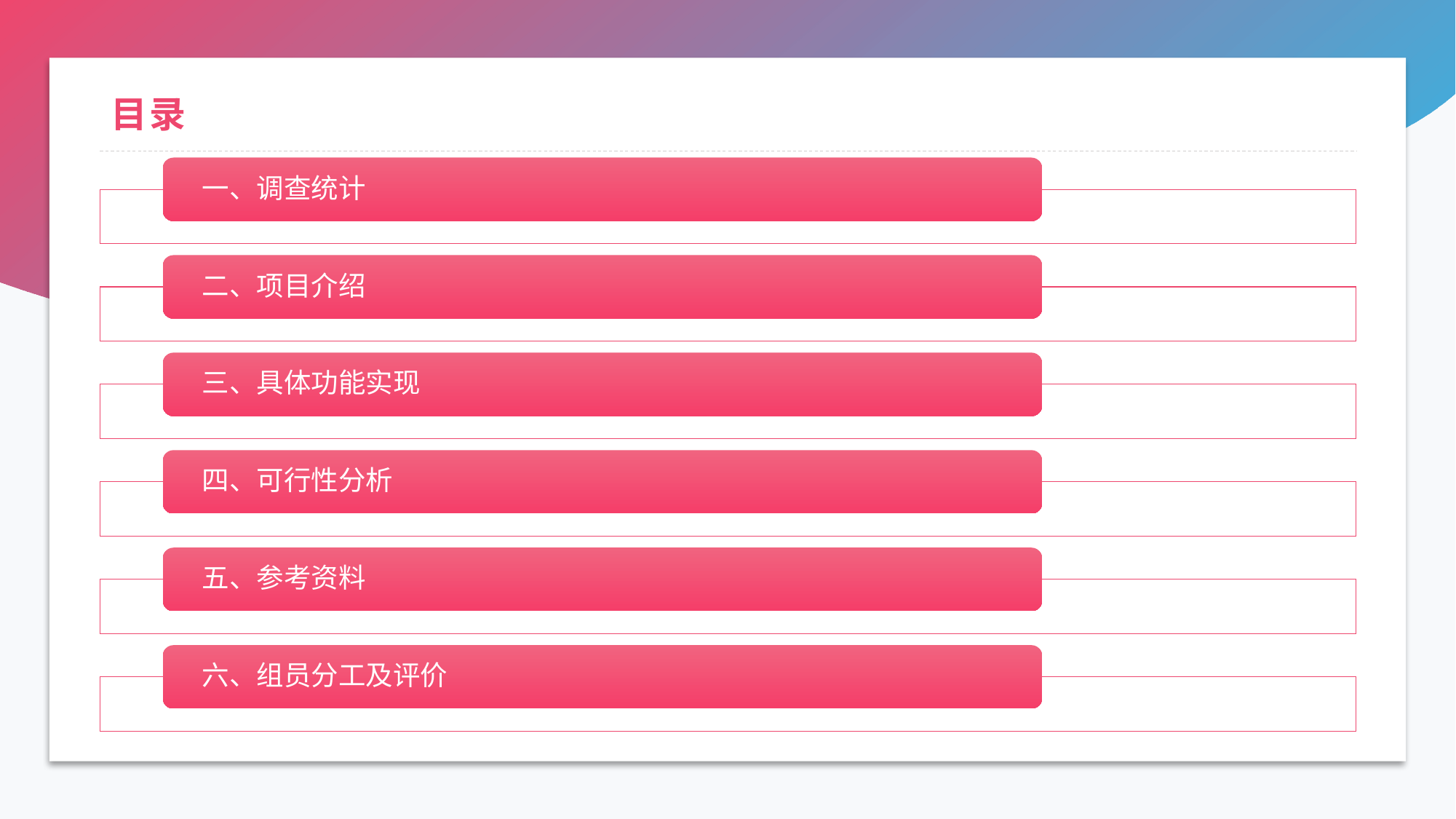

# 目录
一、调查统计
二、项目介绍
三、具体功能实现
四、可行性分析
五、参考资料
六、组员分工及评价